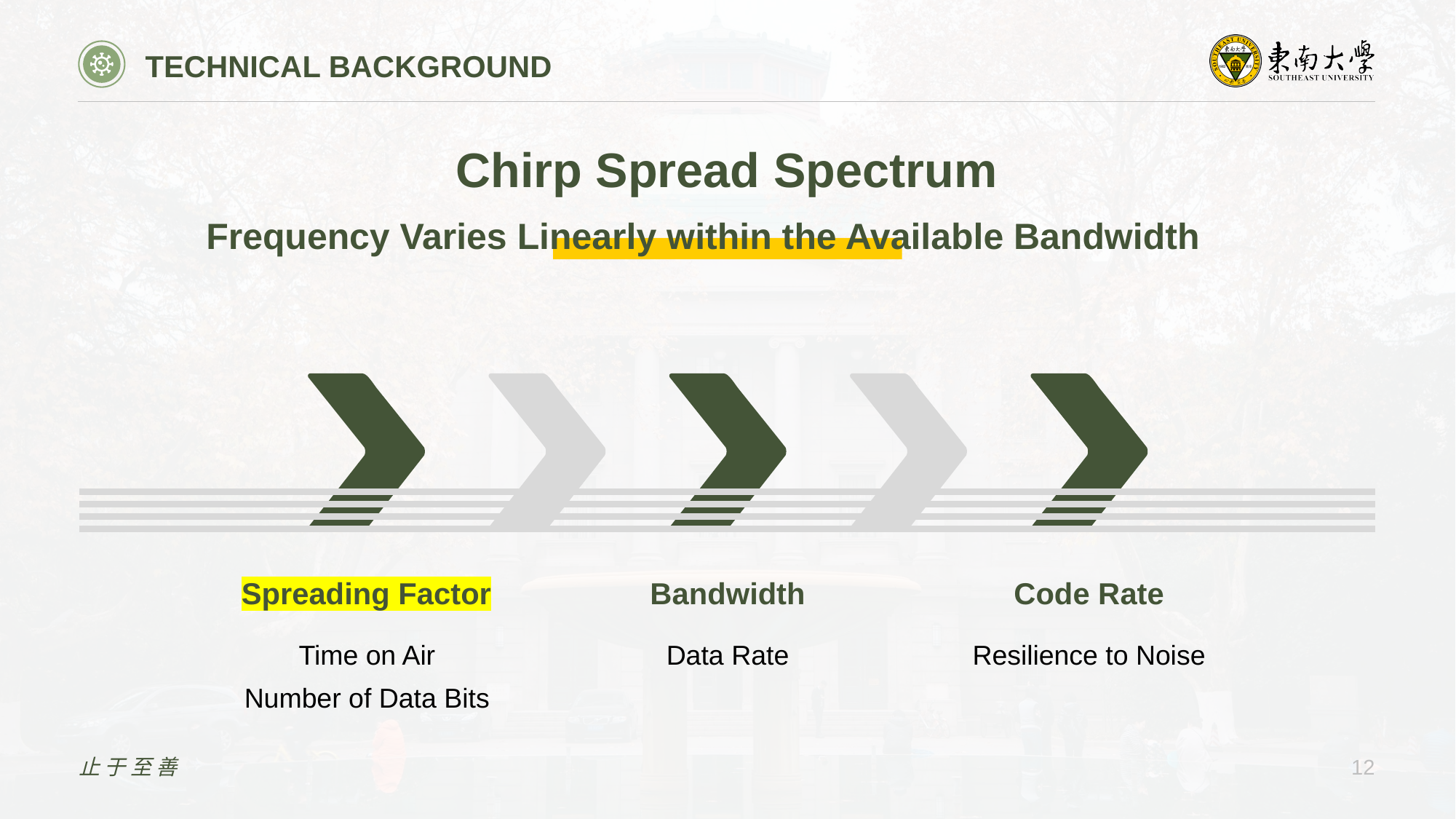

TECHNICAL BACKGROUND
Chirp Spread Spectrum
Frequency Varies Linearly within the Available Bandwidth

Spreading Factor
Bandwidth
Code Rate
Time on Air
Number of Data Bits
Data Rate
Resilience to Noise
止于至善
12